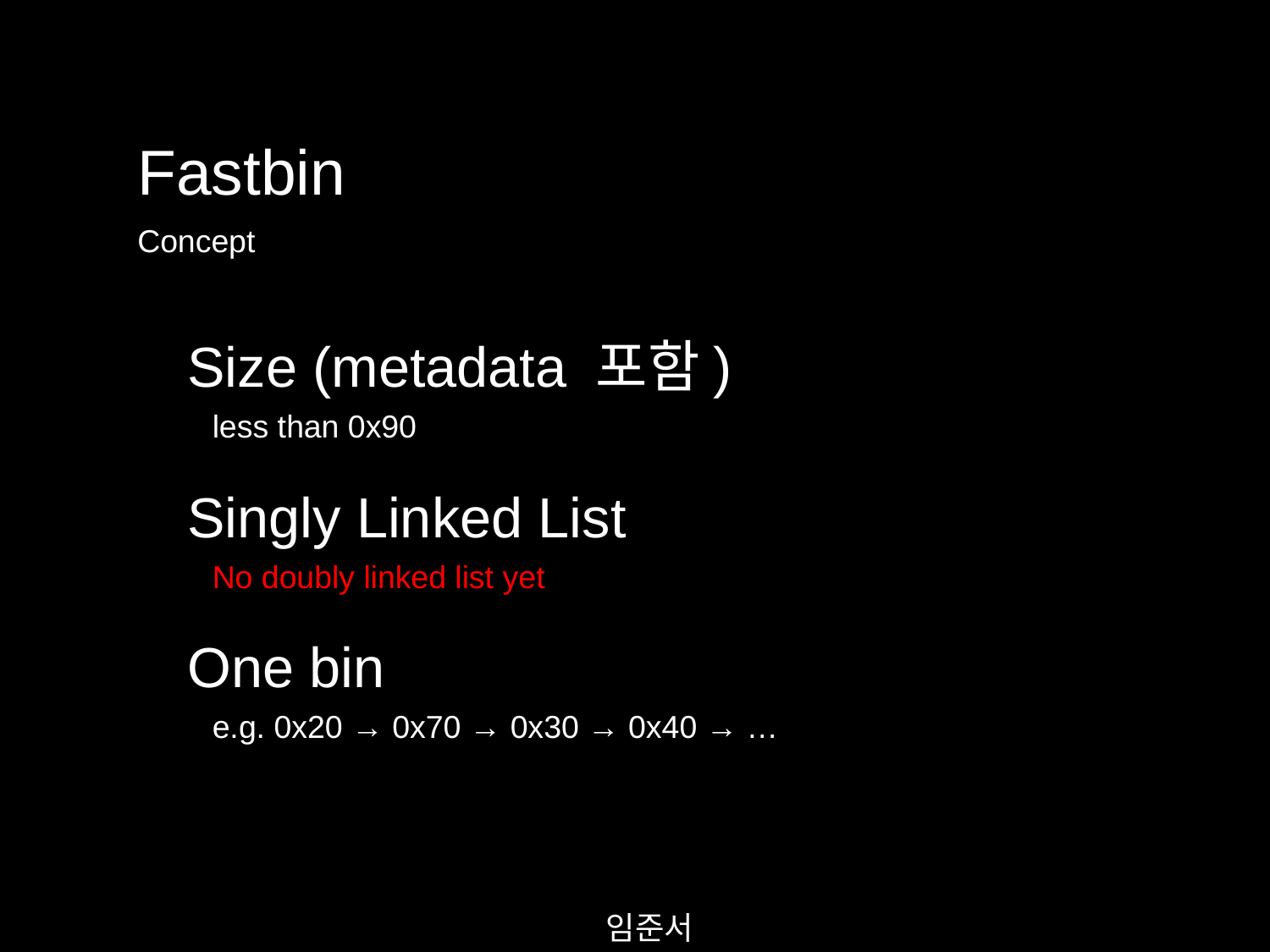

Fastbin
Concept
Size (metadata 포함)
less than 0x90
Singly Linked List
No doubly linked list yet
One bin
e.g. 0x20 → 0x70 → 0x30 → 0x40 → …

임준서